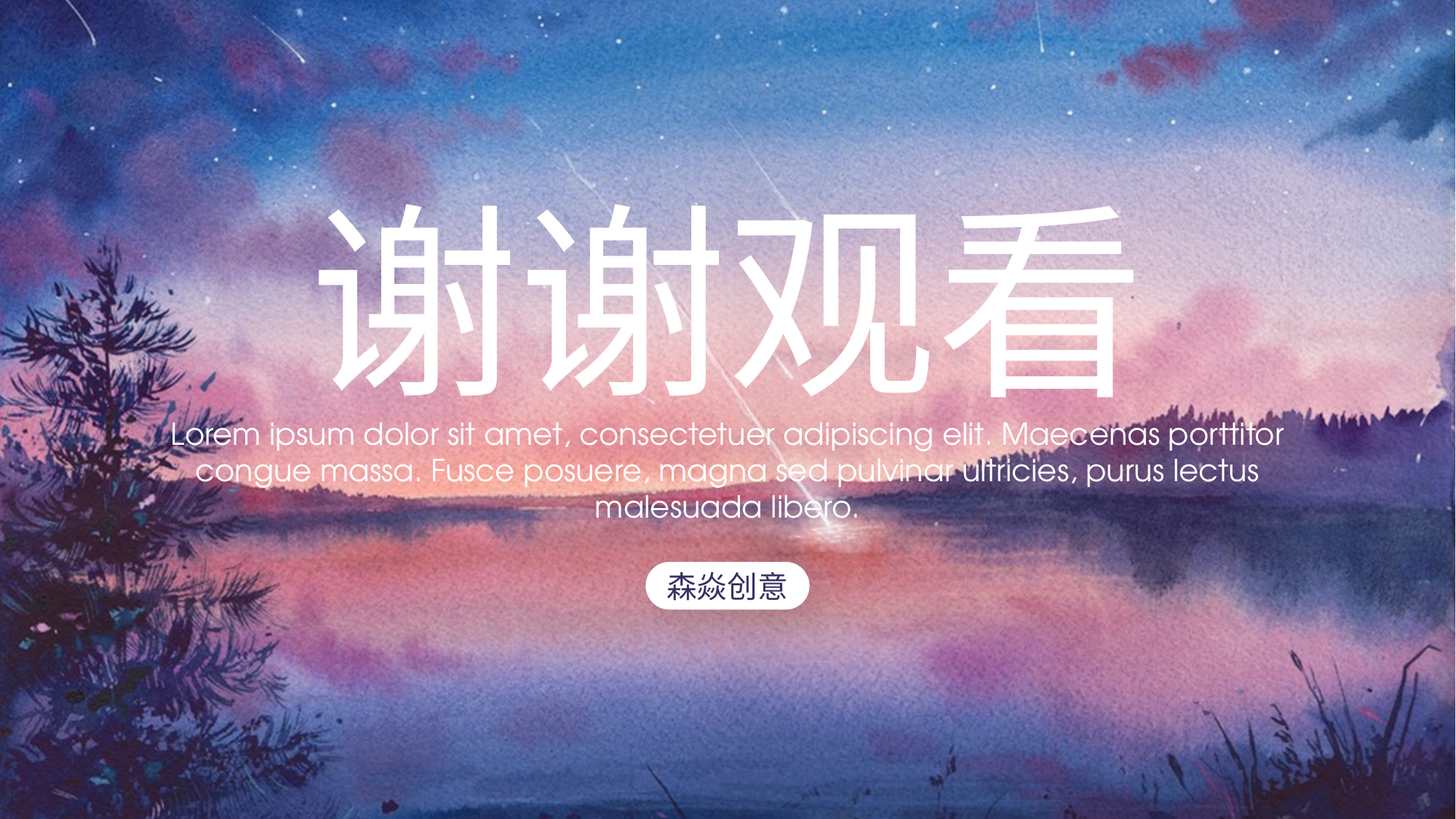

谢谢观看
水彩风大气模板
Lorem ipsum dolor sit amet, consectetuer adipiscing elit. Maecenas porttitor congue massa. Fusce posuere, magna sed pulvinar ultricies, purus lectus malesuada libero.

森焱创意